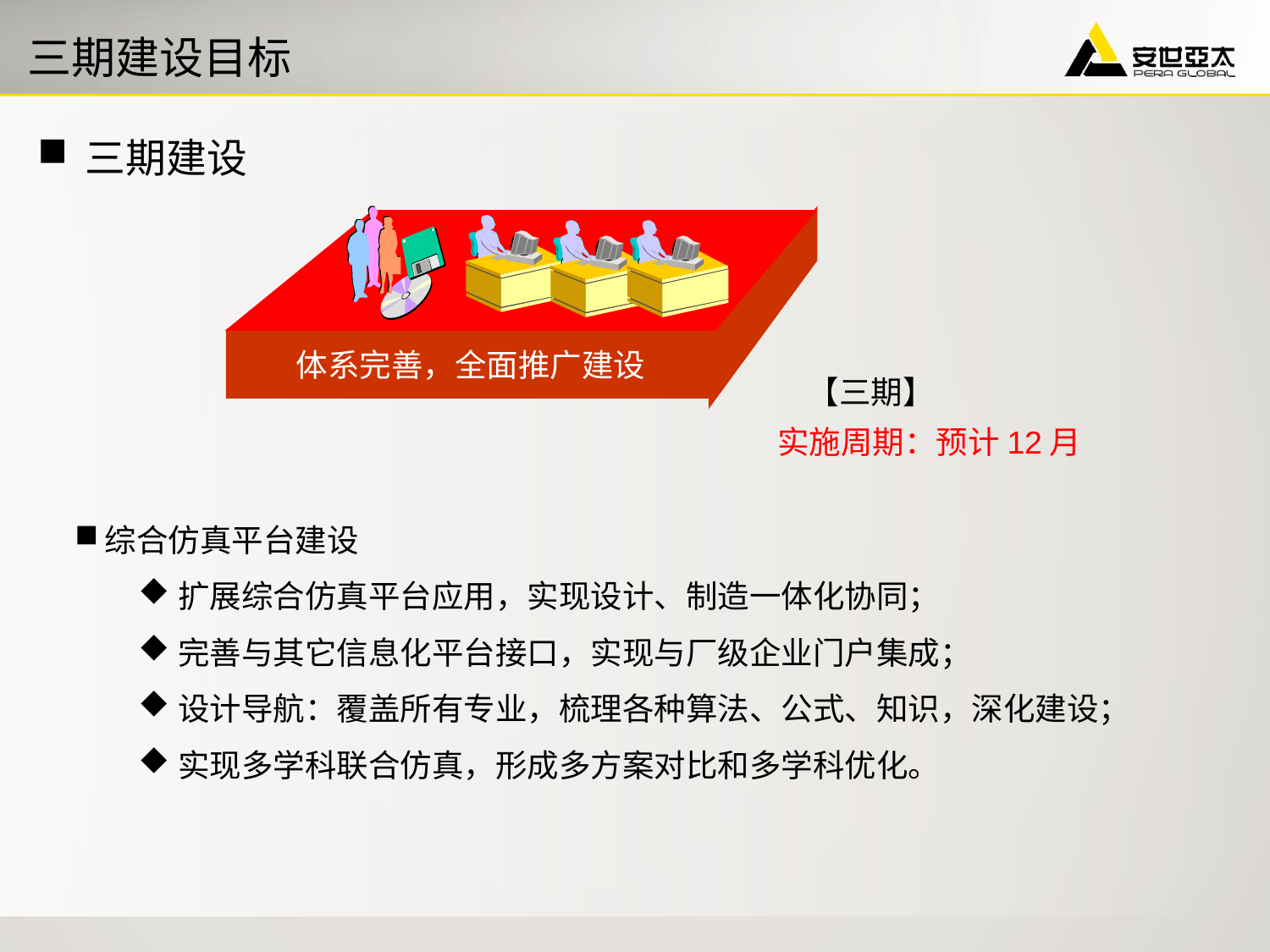

# 三期建设目标
三期建设

体系完善，全面推广建设
【三期】
实施周期：预计12月
综合仿真平台建设
扩展综合仿真平台应用，实现设计、制造一体化协同；
完善与其它信息化平台接口，实现与厂级企业门户集成；
设计导航：覆盖所有专业，梳理各种算法、公式、知识，深化建设；
实现多学科联合仿真，形成多方案对比和多学科优化。